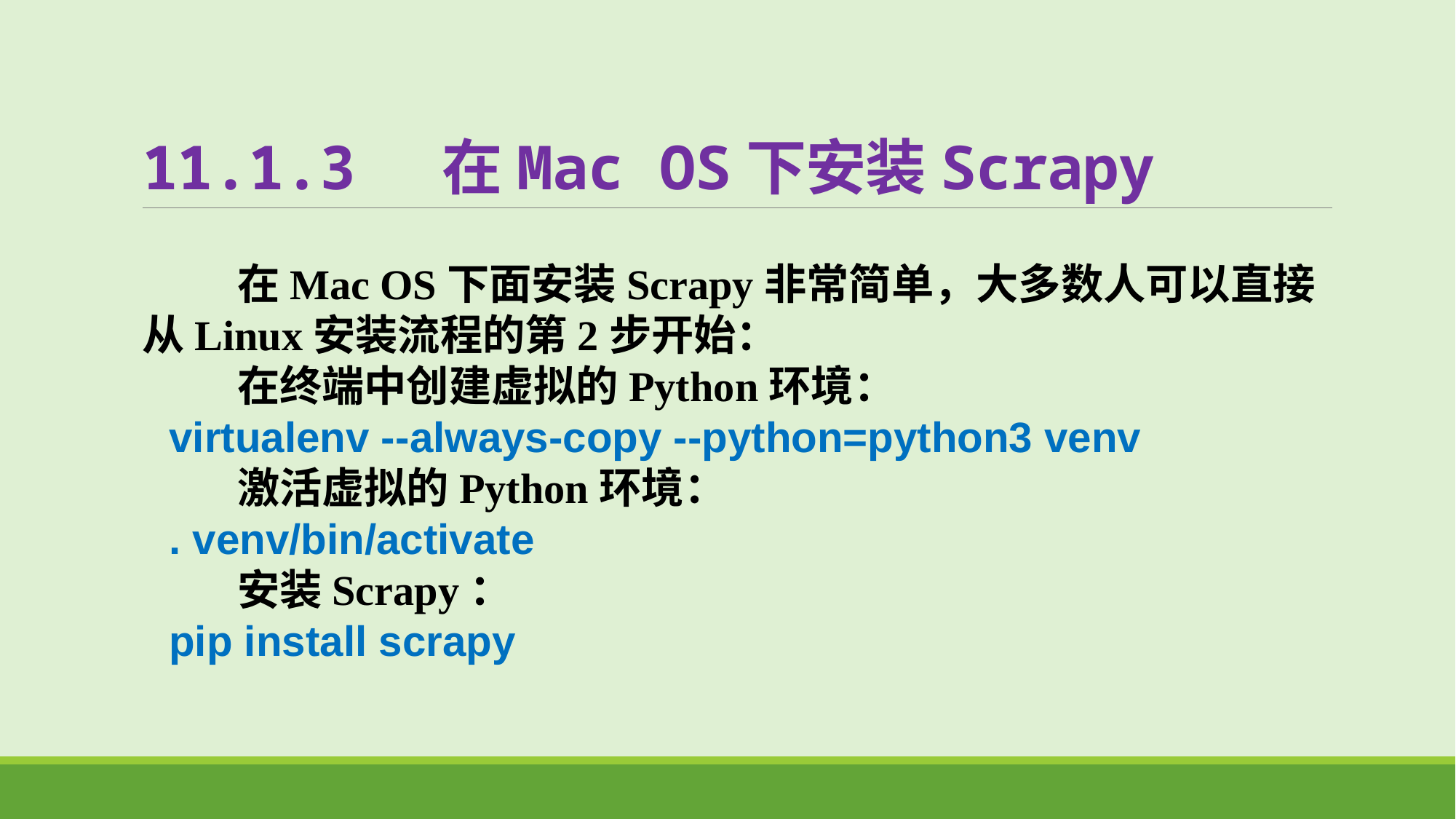

# 11.1.3  在Mac OS下安装Scrapy
      在Mac OS下面安装Scrapy非常简单，大多数人可以直接从Linux安装流程的第2步开始：
      在终端中创建虚拟的Python环境：
virtualenv --always-copy --python=python3 venv
      激活虚拟的Python环境：
. venv/bin/activate
      安装Scrapy：
pip install scrapy